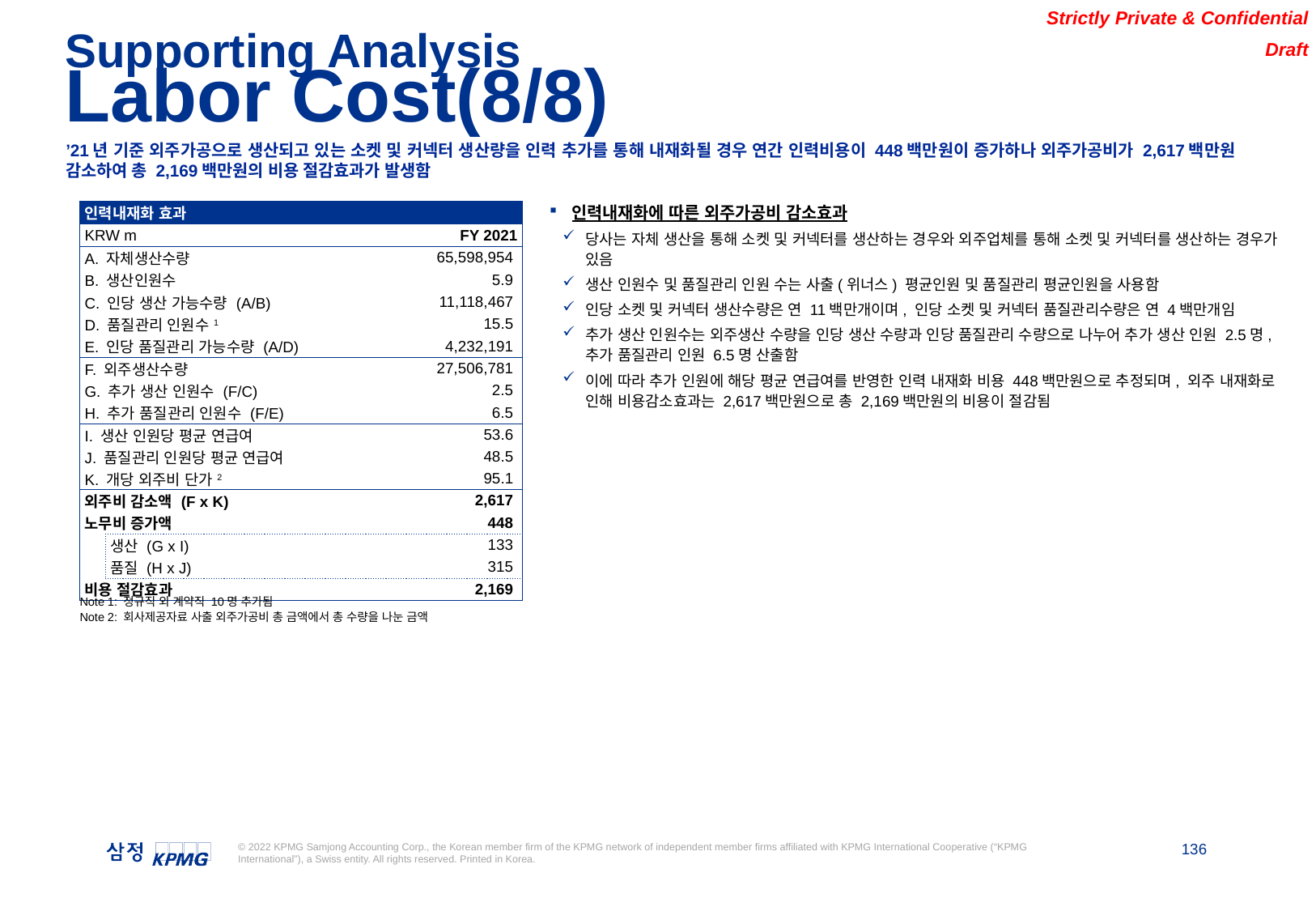

Supporting Analysis
Labor Cost(8/8)
’21년 기준 외주가공으로 생산되고 있는 소켓 및 커넥터 생산량을 인력 추가를 통해 내재화될 경우 연간 인력비용이 448백만원이 증가하나 외주가공비가 2,617백만원 감소하여 총 2,169백만원의 비용 절감효과가 발생함
인력내재화에 따른 외주가공비 감소효과
당사는 자체 생산을 통해 소켓 및 커넥터를 생산하는 경우와 외주업체를 통해 소켓 및 커넥터를 생산하는 경우가 있음
생산 인원수 및 품질관리 인원 수는 사출(위너스) 평균인원 및 품질관리 평균인원을 사용함
인당 소켓 및 커넥터 생산수량은 연 11백만개이며, 인당 소켓 및 커넥터 품질관리수량은 연 4백만개임
추가 생산 인원수는 외주생산 수량을 인당 생산 수량과 인당 품질관리 수량으로 나누어 추가 생산 인원 2.5명, 추가 품질관리 인원 6.5명 산출함
이에 따라 추가 인원에 해당 평균 연급여를 반영한 인력 내재화 비용 448백만원으로 추정되며, 외주 내재화로 인해 비용감소효과는 2,617백만원으로 총 2,169백만원의 비용이 절감됨
| 인력내재화 효과 |  |  |
| --- | --- | --- |
| KRW m |  | FY 2021 |
| A. 자체생산수량 |  | 65,598,954 |
| B. 생산인원수 |  | 5.9 |
| C. 인당 생산 가능수량 (A/B) |  | 11,118,467 |
| D. 품질관리 인원수1 |  | 15.5 |
| E. 인당 품질관리 가능수량 (A/D) |  | 4,232,191 |
| F. 외주생산수량 |  | 27,506,781 |
| G. 추가 생산 인원수 (F/C) |  | 2.5 |
| H. 추가 품질관리 인원수 (F/E) |  | 6.5 |
| I. 생산 인원당 평균 연급여 |  | 53.6 |
| J. 품질관리 인원당 평균 연급여 |  | 48.5 |
| K. 개당 외주비 단가2 |  | 95.1 |
| 외주비 감소액 (F x K) |  | 2,617 |
| 노무비 증가액 |  | 448 |
|  | 생산 (G x I) | 133 |
|  | 품질 (H x J) | 315 |
| 비용 절감효과 |  | 2,169 |
Note 1: 정규직 외 계약직 10명 추가됨
Note 2: 회사제공자료 사출 외주가공비 총 금액에서 총 수량을 나눈 금액